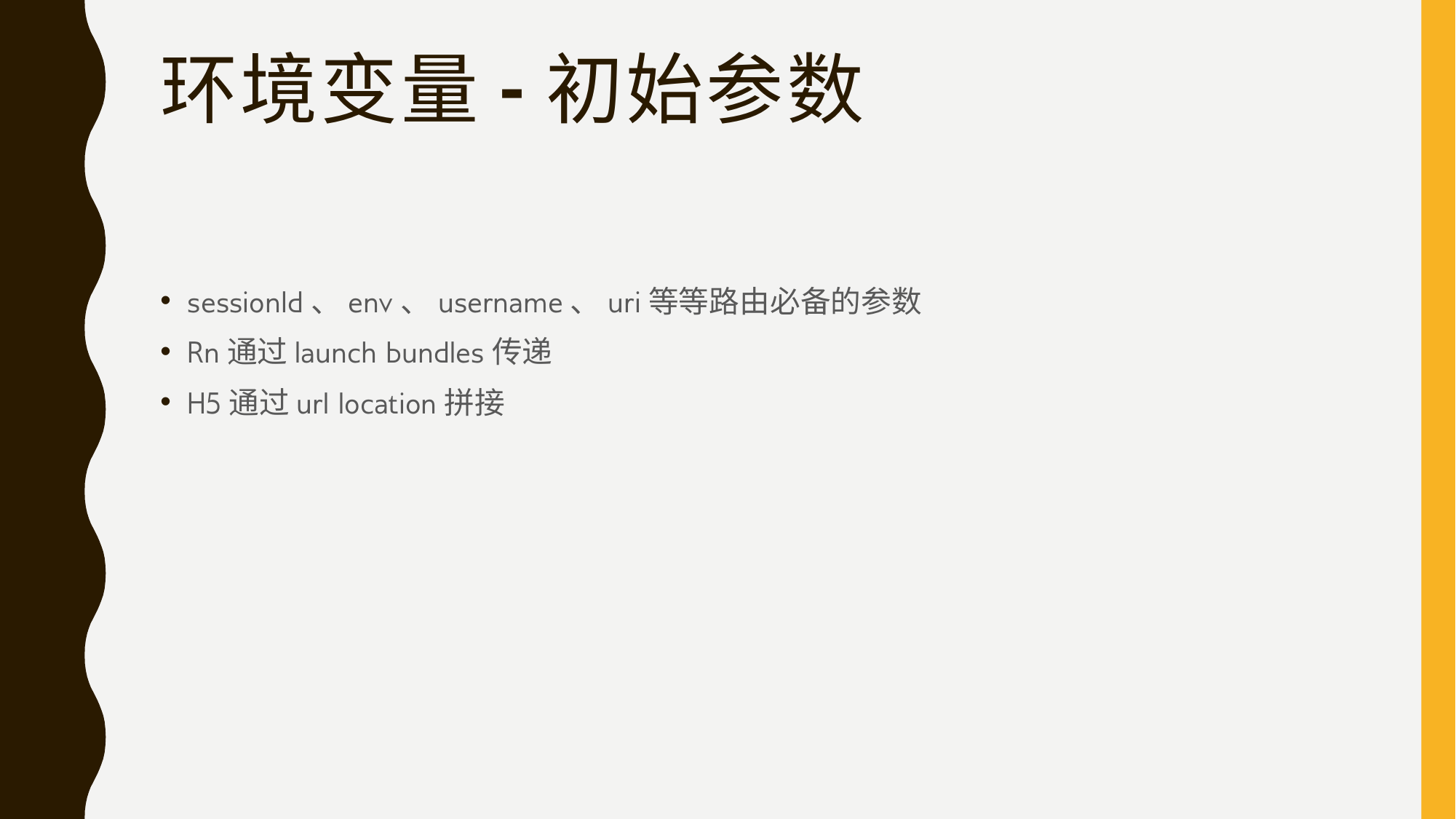

# 环境变量-初始参数
sessionId、env、username、uri等等路由必备的参数
Rn通过launch bundles传递
H5通过url location拼接